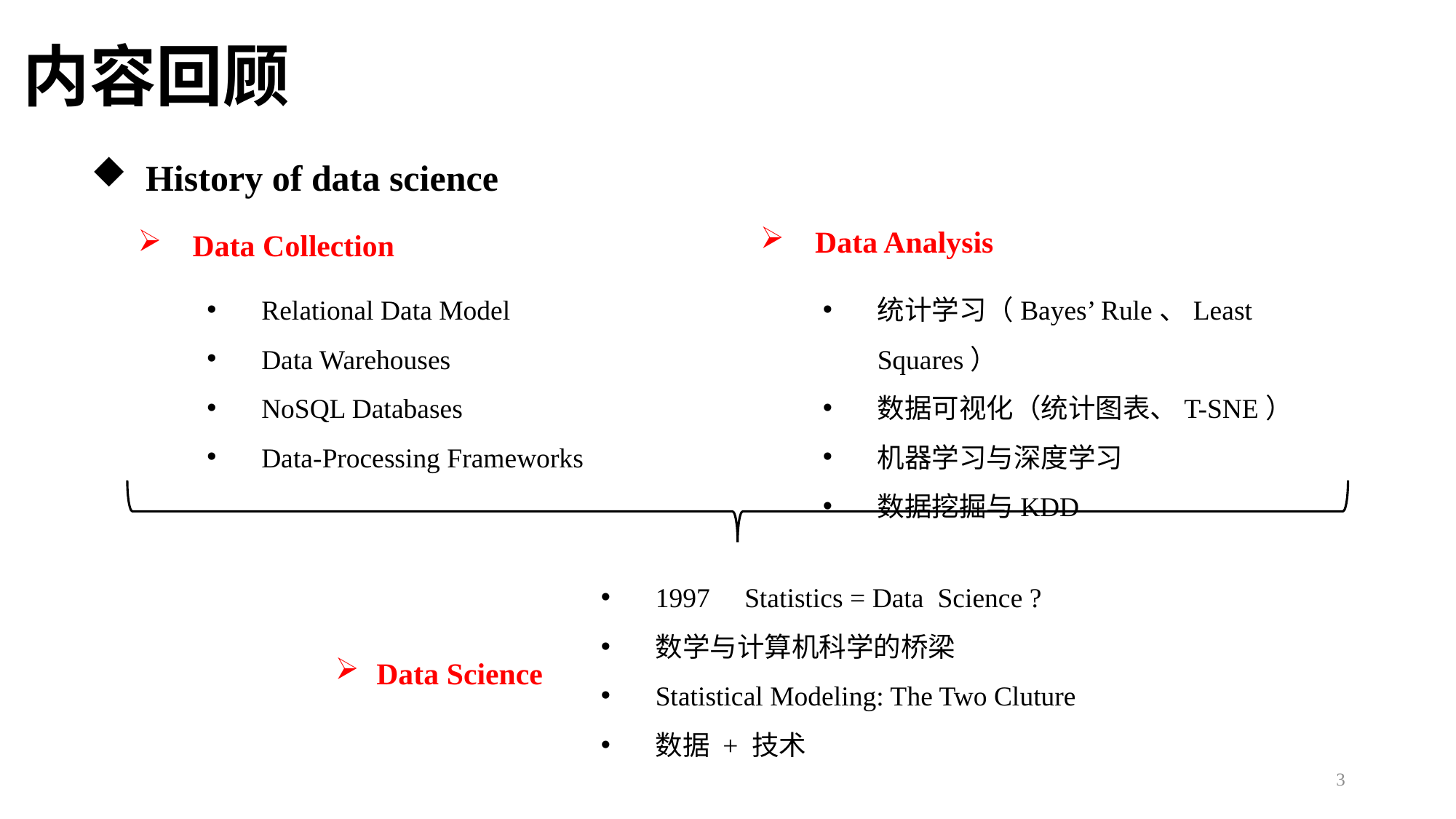

内容回顾

  History of data science
Data Analysis
Data Collection
统计学习（Bayes’ Rule、Least Squares）
数据可视化（统计图表、T-SNE）
机器学习与深度学习
数据挖掘与KDD
Relational Data Model
Data Warehouses
NoSQL Databases
Data-Processing Frameworks
1997     Statistics = Data  Science ?
数学与计算机科学的桥梁
Statistical Modeling: The Two Cluture
数据 + 技术
Data Science
3